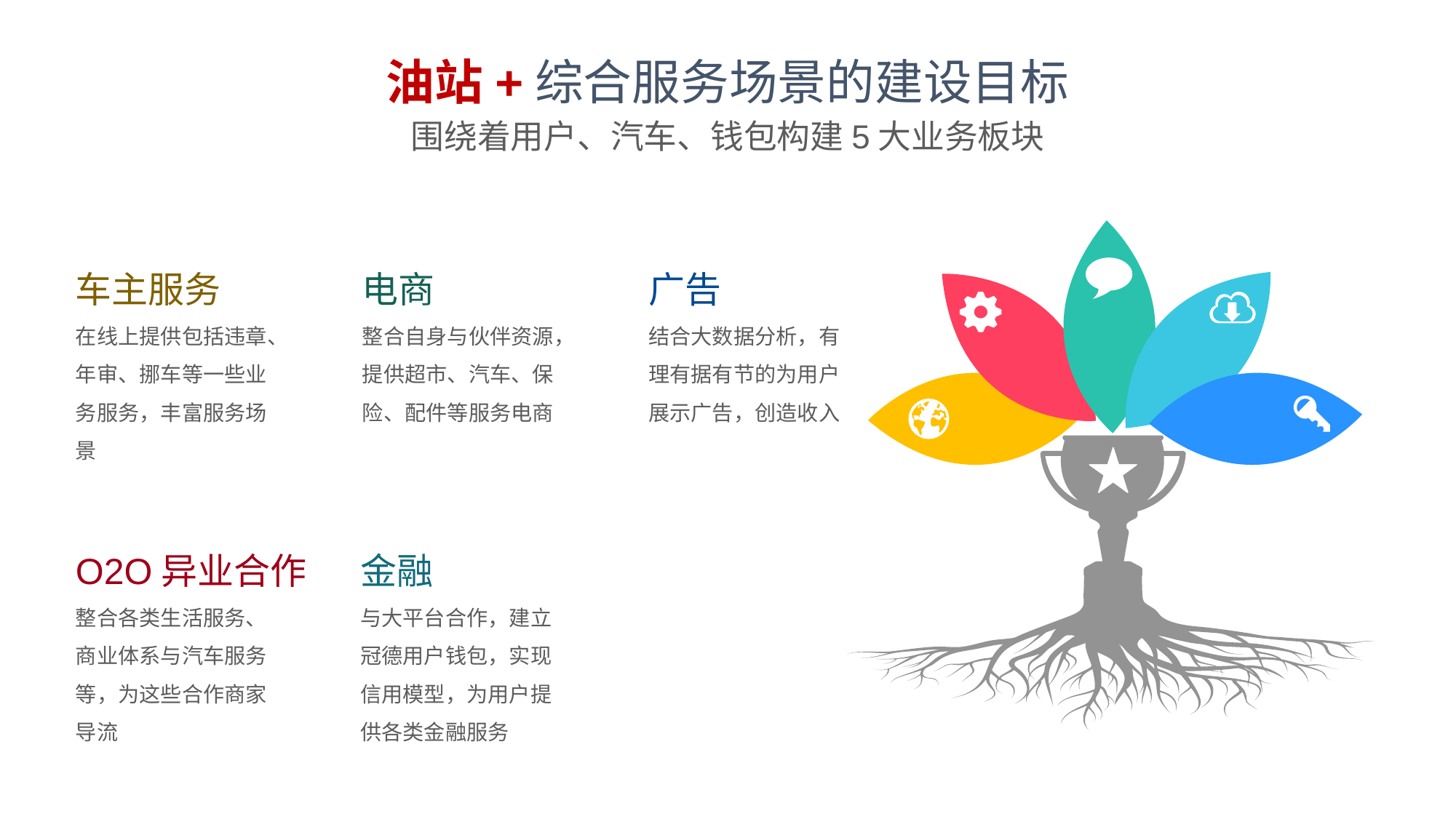

油站+综合服务场景的建设目标
围绕着用户、汽车、钱包构建5大业务板块

车主服务
电商
广告

在线上提供包括违章、年审、挪车等一些业务服务，丰富服务场景
整合自身与伙伴资源，提供超市、汽车、保险、配件等服务电商
结合大数据分析，有理有据有节的为用户展示广告，创造收入

O2O异业合作
金融

整合各类生活服务、商业体系与汽车服务等，为这些合作商家导流
与大平台合作，建立冠德用户钱包，实现信用模型，为用户提供各类金融服务